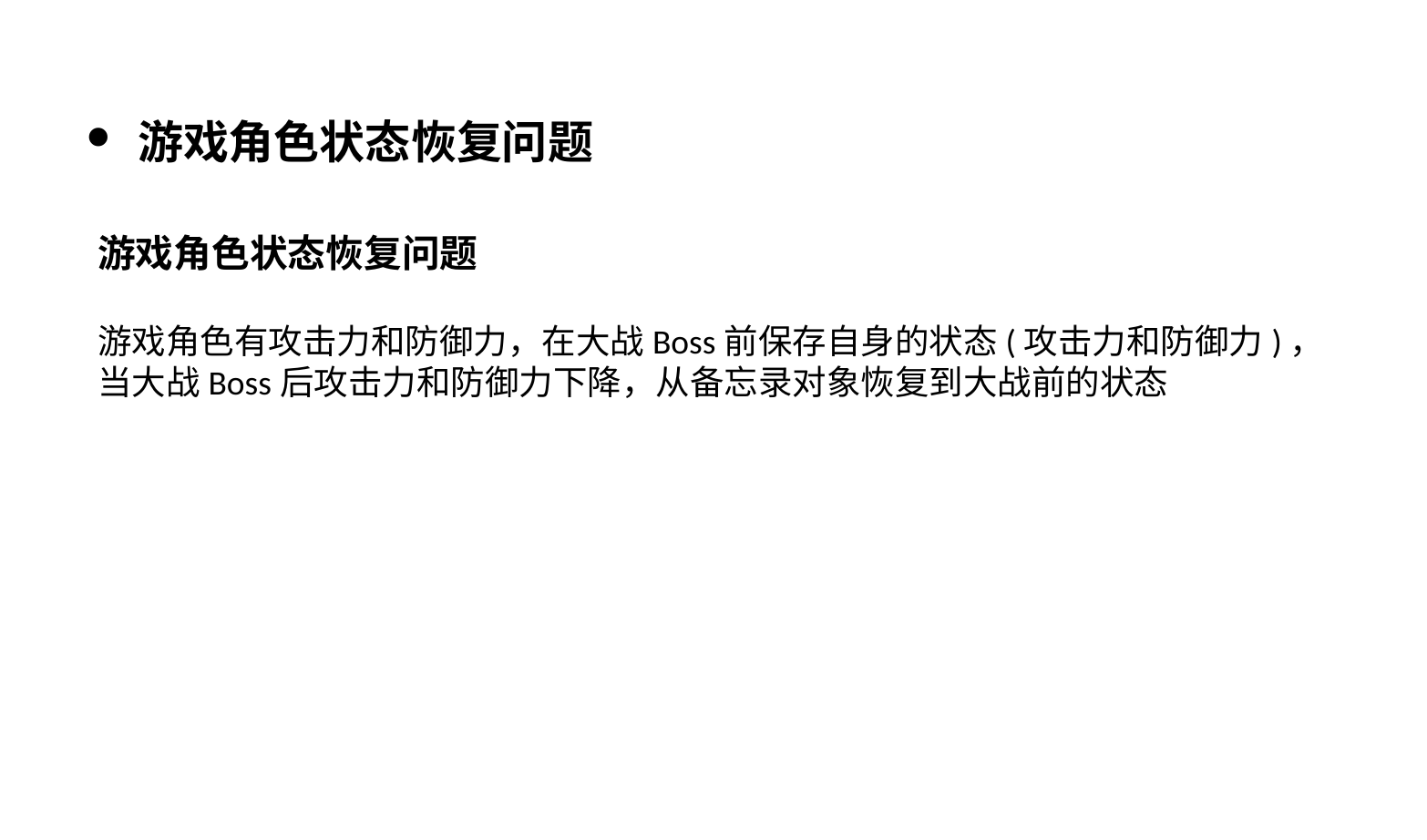

游戏角色状态恢复问题

游戏角色状态恢复问题

游戏角色有攻击力和防御力，在大战Boss前保存自身的状态(攻击力和防御力)，当大战Boss后攻击力和防御力下降，从备忘录对象恢复到大战前的状态